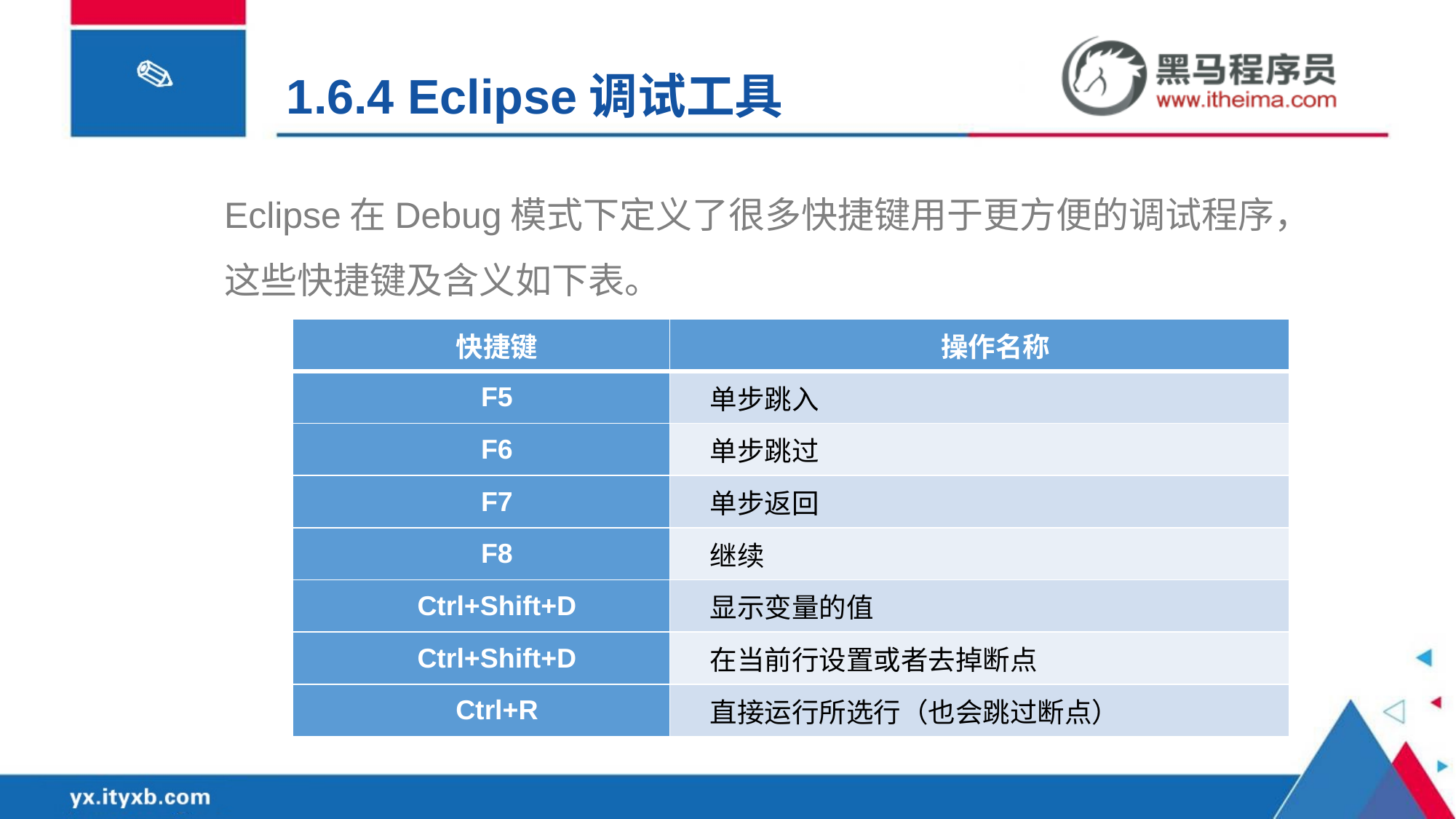

1.6.4 Eclipse调试工具
Eclipse在Debug模式下定义了很多快捷键用于更方便的调试程序，这些快捷键及含义如下表。
| 快捷键 | 操作名称 |
| --- | --- |
| F5 | 单步跳入 |
| F6 | 单步跳过 |
| F7 | 单步返回 |
| F8 | 继续 |
| Ctrl+Shift+D | 显示变量的值 |
| Ctrl+Shift+D | 在当前行设置或者去掉断点 |
| Ctrl+R | 直接运行所选行（也会跳过断点） |